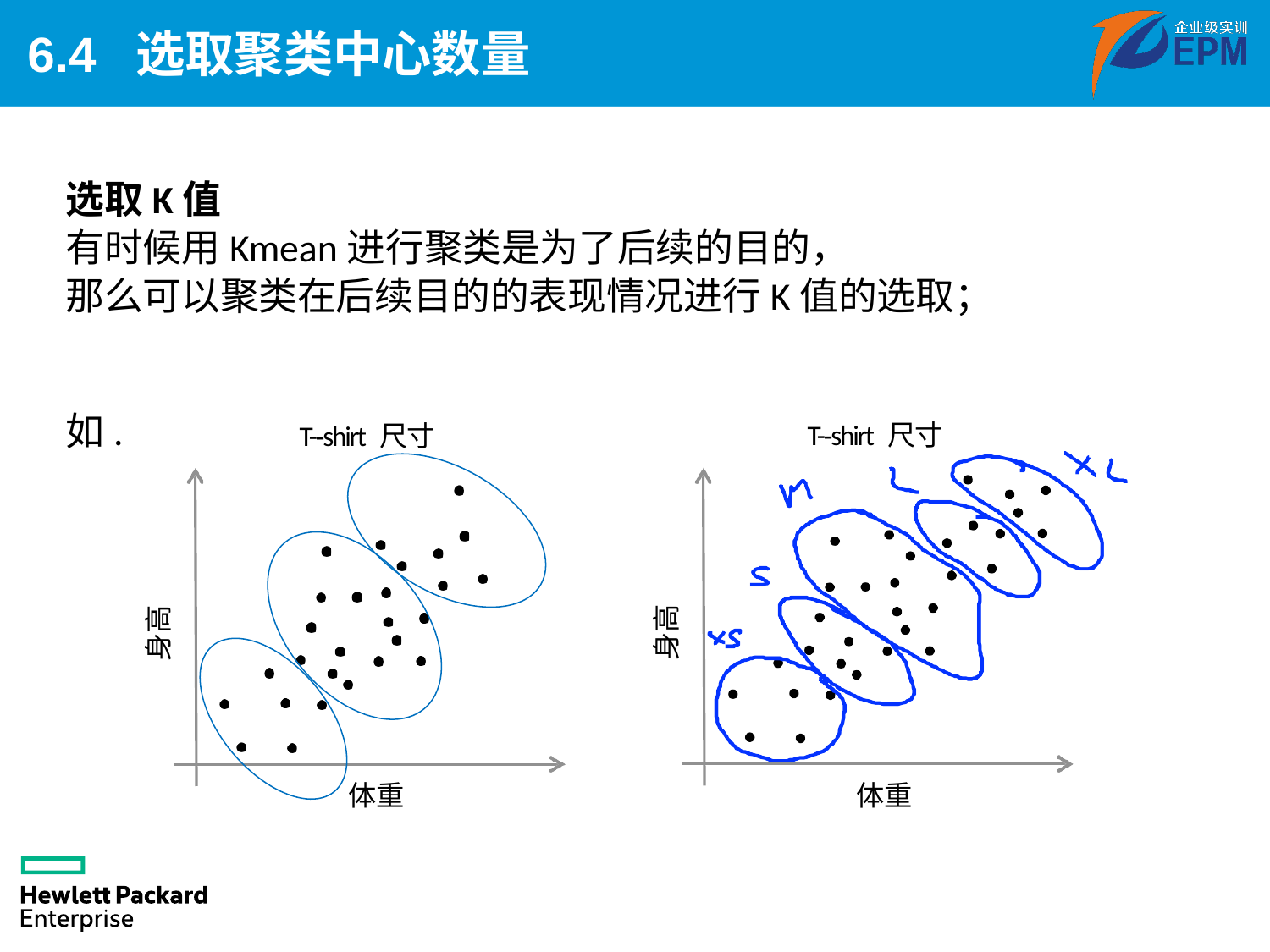

# 6.4  选取聚类中心数量
选取K值
有时候用Kmean进行聚类是为了后续的目的，
那么可以聚类在后续目的的表现情况进行K值的选取；
如.
T-­‐shirt 尺寸
T-­‐shirt 尺寸

身高
身高

体重
体重